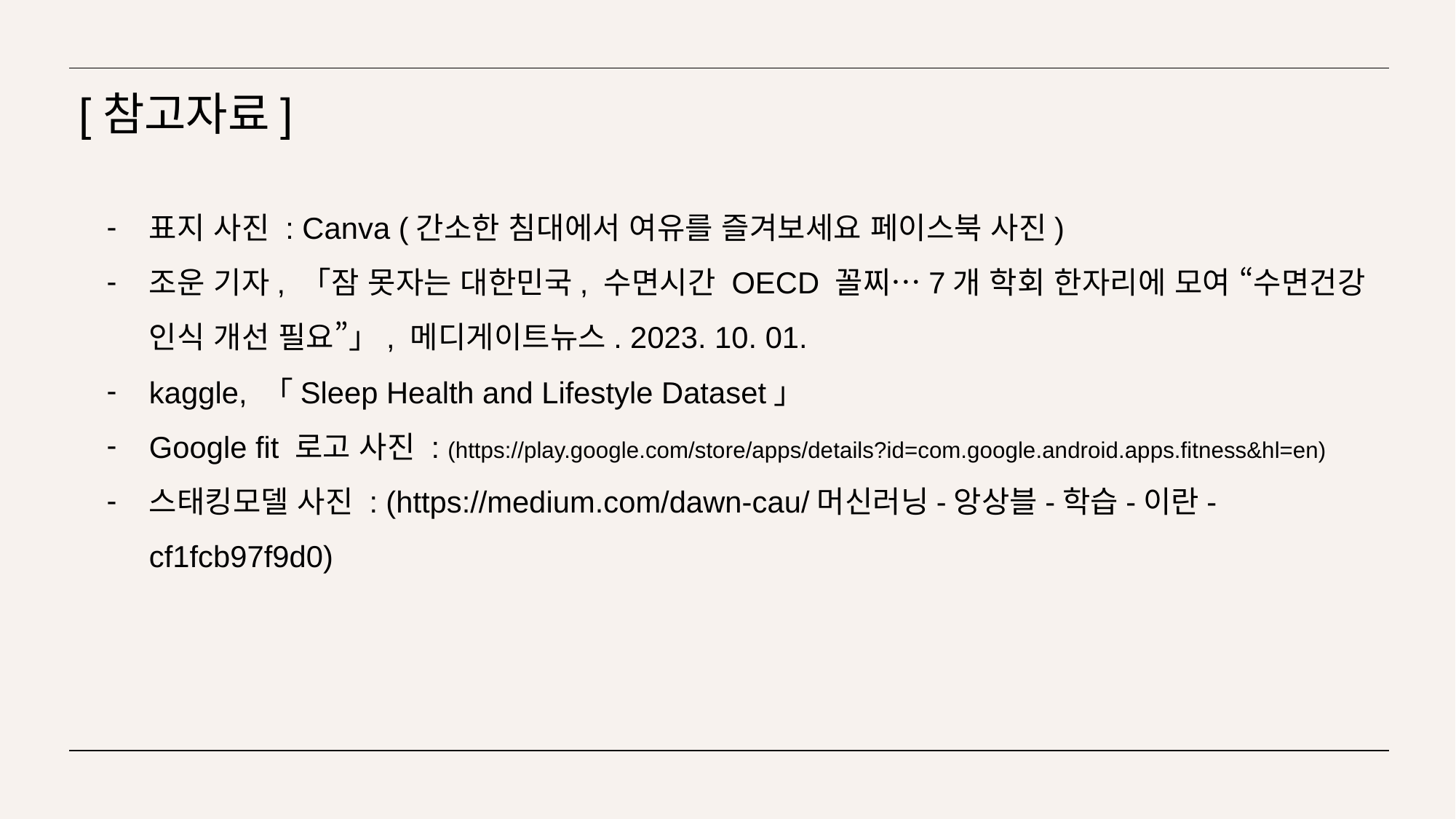

# [참고자료]
표지 사진 : Canva (간소한 침대에서 여유를 즐겨보세요 페이스북 사진)
조운 기자, 「잠 못자는 대한민국, 수면시간 OECD 꼴찌…7개 학회 한자리에 모여 “수면건강 인식 개선 필요”」, 메디게이트뉴스. 2023. 10. 01.
kaggle, 「Sleep Health and Lifestyle Dataset」
Google fit 로고 사진 : (https://play.google.com/store/apps/details?id=com.google.android.apps.fitness&hl=en)
스태킹모델 사진 : (https://medium.com/dawn-cau/머신러닝-앙상블-학습-이란-cf1fcb97f9d0)